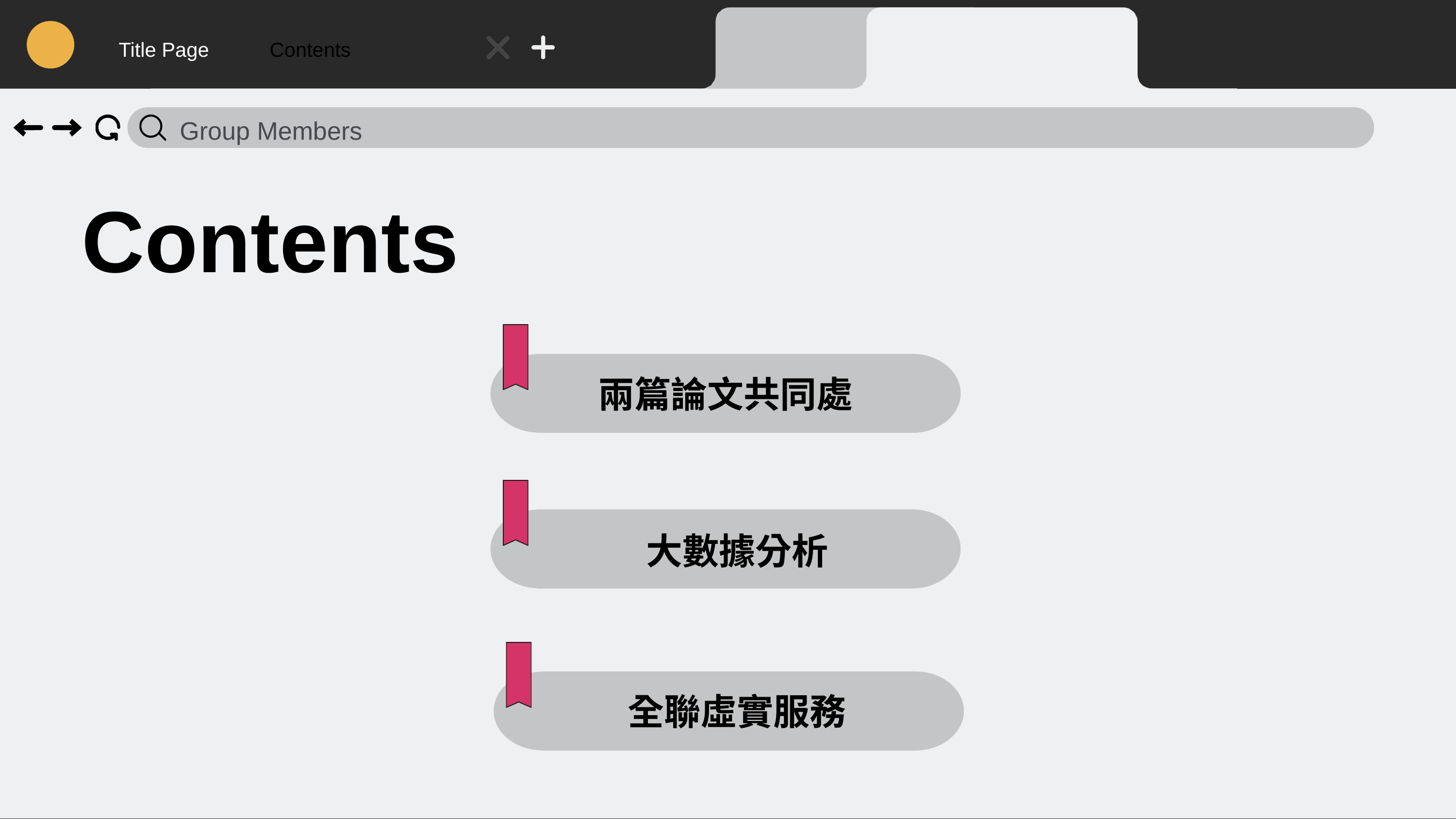

Title Page
Contents

Group Members

Contents

兩篇論文共同處

大數據分析

全聯虛實服務
2